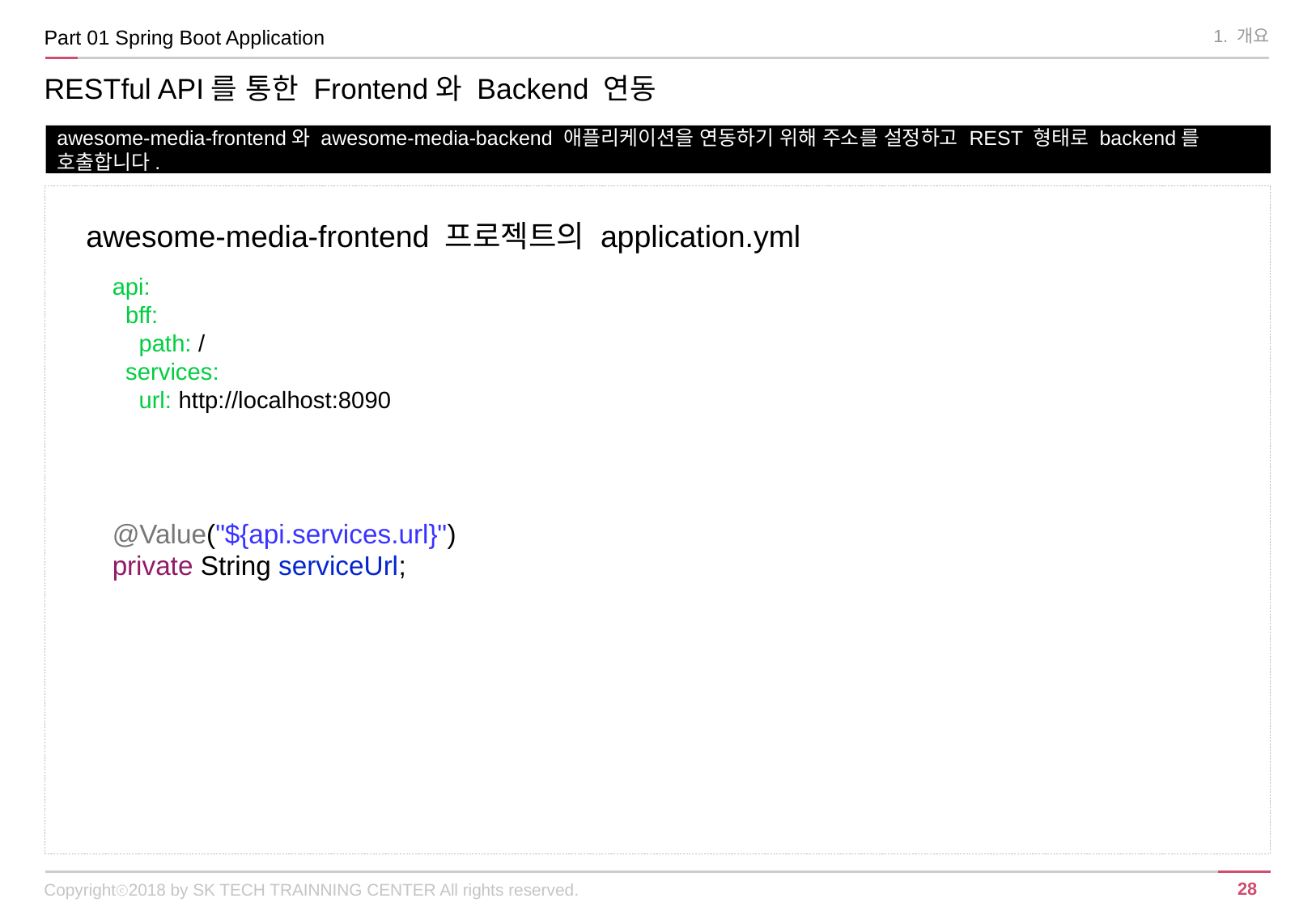

Part 01 Spring Boot Application
1. 개요
RESTful API를 통한 Frontend와 Backend 연동
awesome-media-frontend와 awesome-media-backend 애플리케이션을 연동하기 위해 주소를 설정하고 REST 형태로 backend를 호출합니다.
awesome-media-frontend 프로젝트의 application.yml
api:
  bff:
    path: /
  services:
    url: http://localhost:8090
@Value("${api.services.url}")
private String serviceUrl;
Copyrightⓒ2018 by SK TECH TRAINNING CENTER All rights reserved.